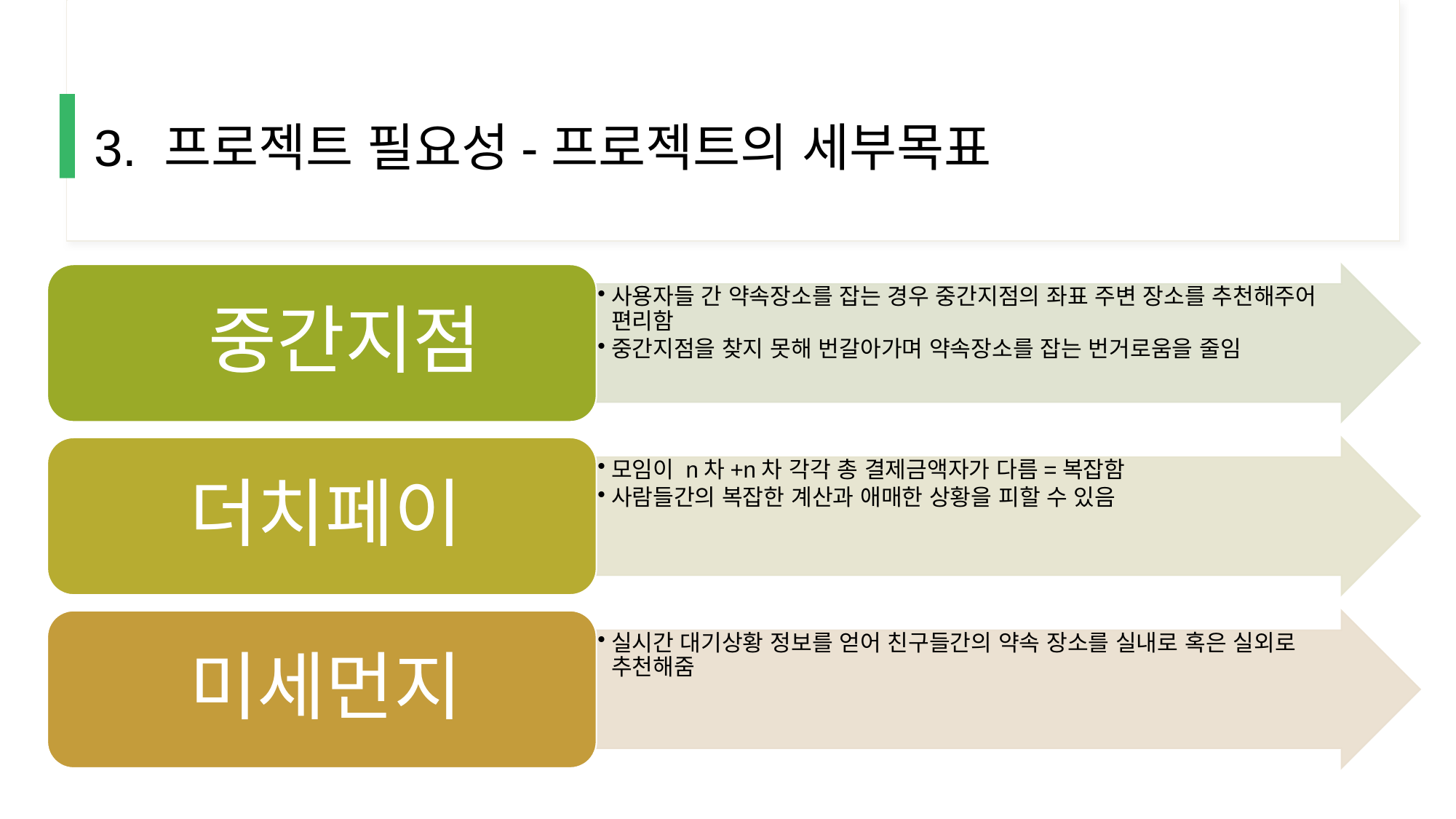

3. 프로젝트 필요성-프로젝트의 세부목표
사용자들 간 약속장소를 잡는 경우 중간지점의 좌표 주변 장소를 추천해주어 편리함
중간지점을 찾지 못해 번갈아가며 약속장소를 잡는 번거로움을 줄임
 중간지점
모임이 n차+n차 각각 총 결제금액자가 다름=복잡함
사람들간의 복잡한 계산과 애매한 상황을 피할 수 있음
더치페이
실시간 대기상황 정보를 얻어 친구들간의 약속 장소를 실내로 혹은 실외로 추천해줌
미세먼지